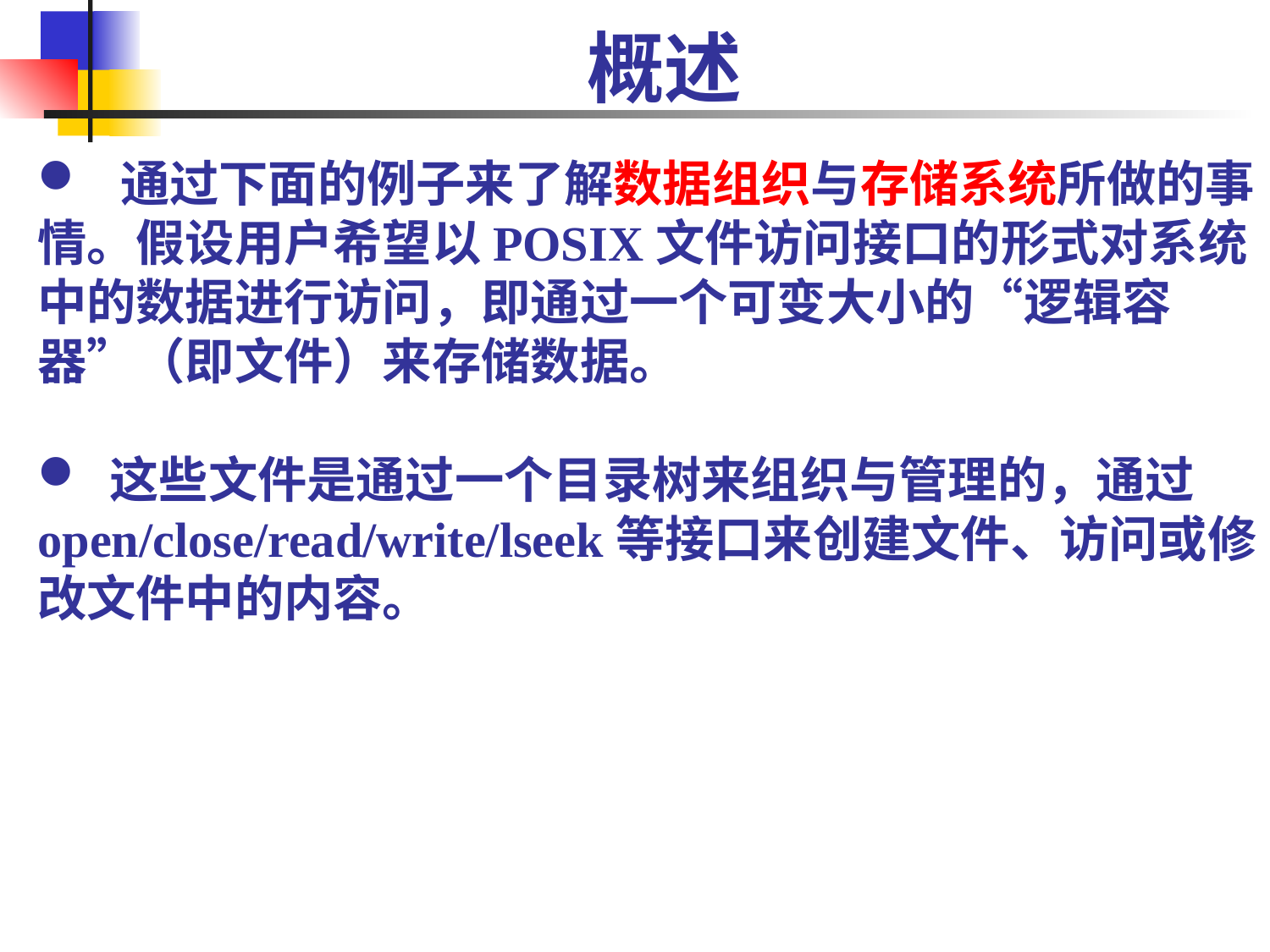

# 概述
  通过下面的例子来了解数据组织与存储系统所做的事情。假设用户希望以POSIX文件访问接口的形式对系统中的数据进行访问，即通过一个可变大小的“逻辑容器”（即文件）来存储数据。

 这些文件是通过一个目录树来组织与管理的，通过open/close/read/write/lseek等接口来创建文件、访问或修改文件中的内容。